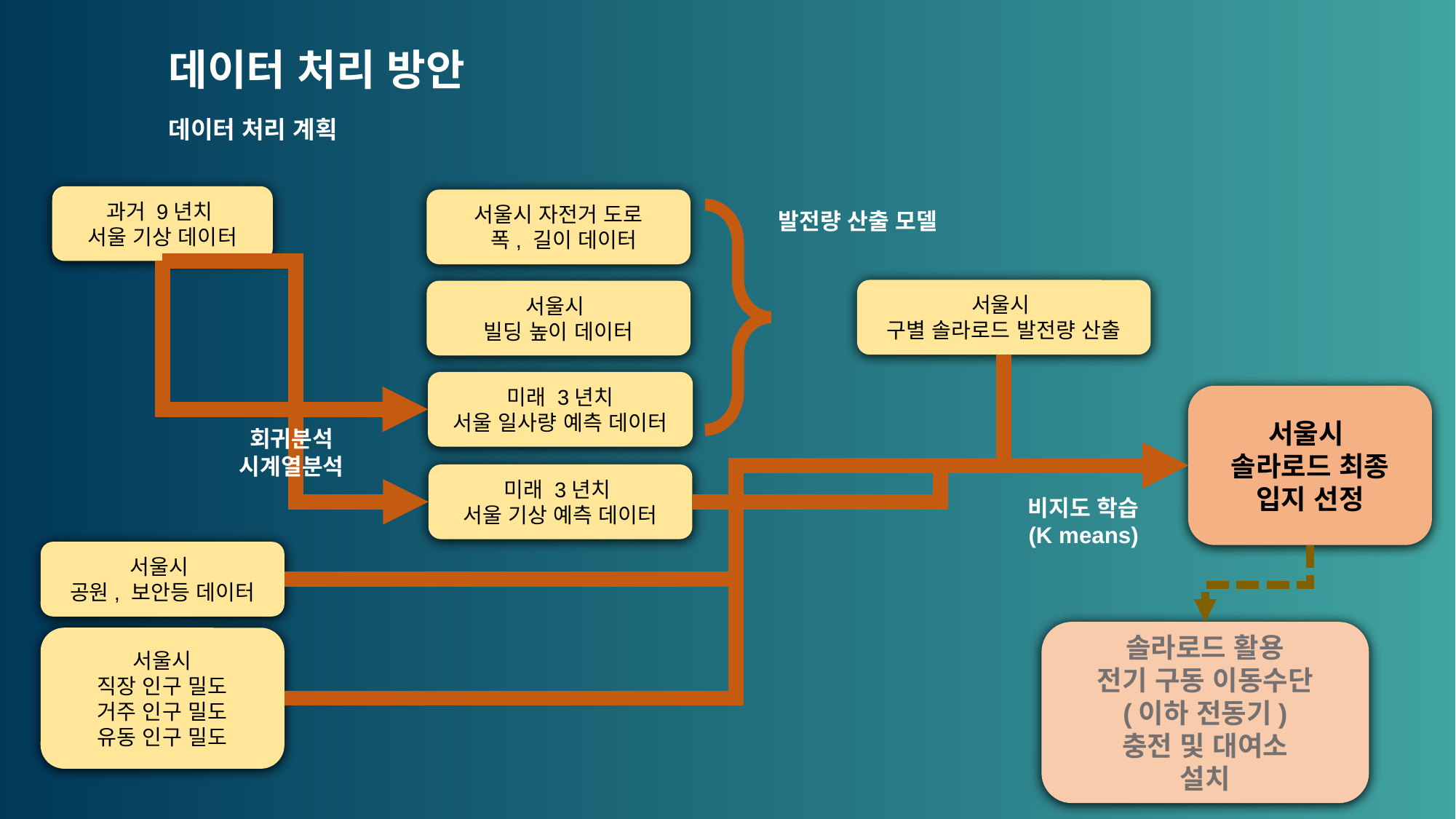

데이터 처리 방안
데이터 처리 계획
과거 9년치
서울 기상 데이터
서울시 자전거 도로
 폭, 길이 데이터
발전량 산출 모델

서울시
구별 솔라로드 발전량 산출
서울시
빌딩 높이 데이터
미래 3년치
서울 일사량 예측 데이터
회귀분석
시계열분석
미래 3년치
서울 기상 예측 데이터
비지도 학습
(K means)
서울시
공원, 보안등 데이터
서울시
직장 인구 밀도
거주 인구 밀도
유동 인구 밀도
서울시
솔라로드 최종 입지 선정
솔라로드 활용
전기 구동 이동수단
(이하 전동기)
충전 및 대여소
설치